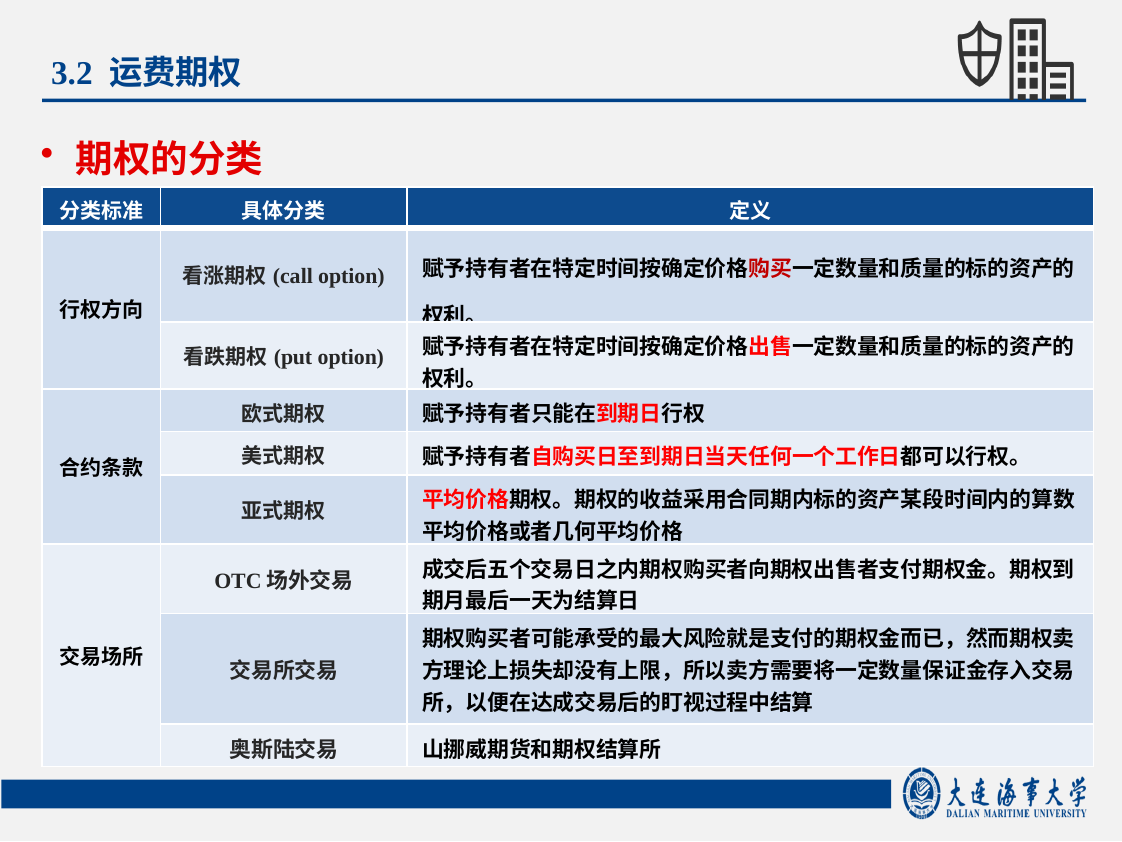

3.2 运费期权
期权的分类
| 分类标准 | 具体分类 | 定义 |
| --- | --- | --- |
| 行权方向 | 看涨期权(call option) | 赋予持有者在特定时间按确定价格购买一定数量和质量的标的资产的权利。 |
|  | 看跌期权(put option) | 赋予持有者在特定时间按确定价格出售一定数量和质量的标的资产的权利。 |
| 合约条款 | 欧式期权 | 赋予持有者只能在到期日行权 |
|  | 美式期权 | 赋予持有者自购买日至到期日当天任何一个工作日都可以行权。 |
|  | 亚式期权 | 平均价格期权。期权的收益采用合同期内标的资产某段时间内的算数平均价格或者几何平均价格 |
| 交易场所 | OTC场外交易 | 成交后五个交易日之内期权购买者向期权出售者支付期权金。期权到期月最后一天为结算日 |
|  | 交易所交易 | 期权购买者可能承受的最大风险就是支付的期权金而已，然而期权卖方理论上损失却没有上限，所以卖方需要将一定数量保证金存入交易所，以便在达成交易后的盯视过程中结算 |
|  | 奥斯陆交易 | 山挪威期货和期权结算所 |